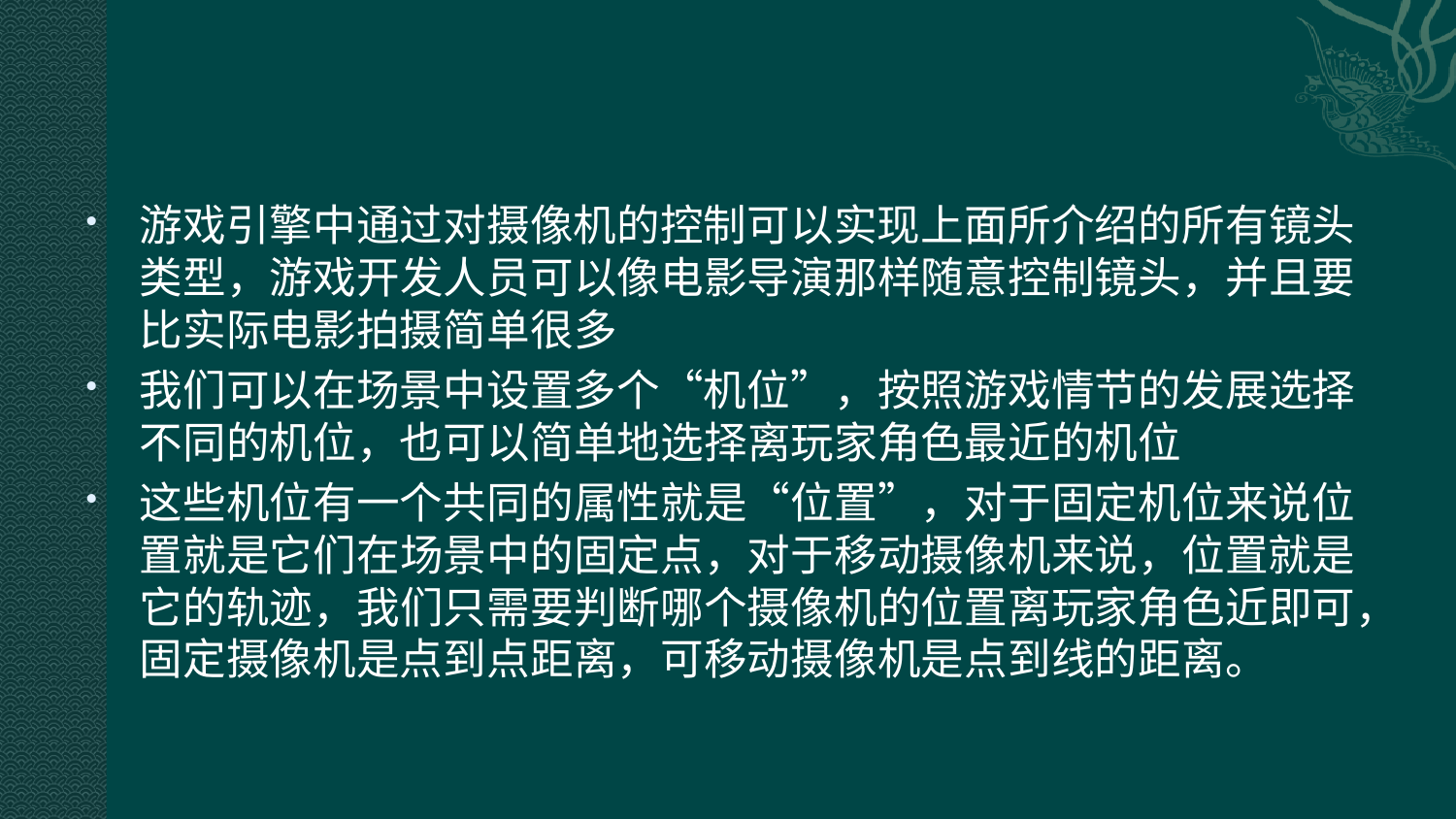

#
游戏引擎中通过对摄像机的控制可以实现上面所介绍的所有镜头类型，游戏开发人员可以像电影导演那样随意控制镜头，并且要比实际电影拍摄简单很多
我们可以在场景中设置多个“机位”，按照游戏情节的发展选择不同的机位，也可以简单地选择离玩家角色最近的机位
这些机位有一个共同的属性就是“位置”，对于固定机位来说位置就是它们在场景中的固定点，对于移动摄像机来说，位置就是它的轨迹，我们只需要判断哪个摄像机的位置离玩家角色近即可，固定摄像机是点到点距离，可移动摄像机是点到线的距离。